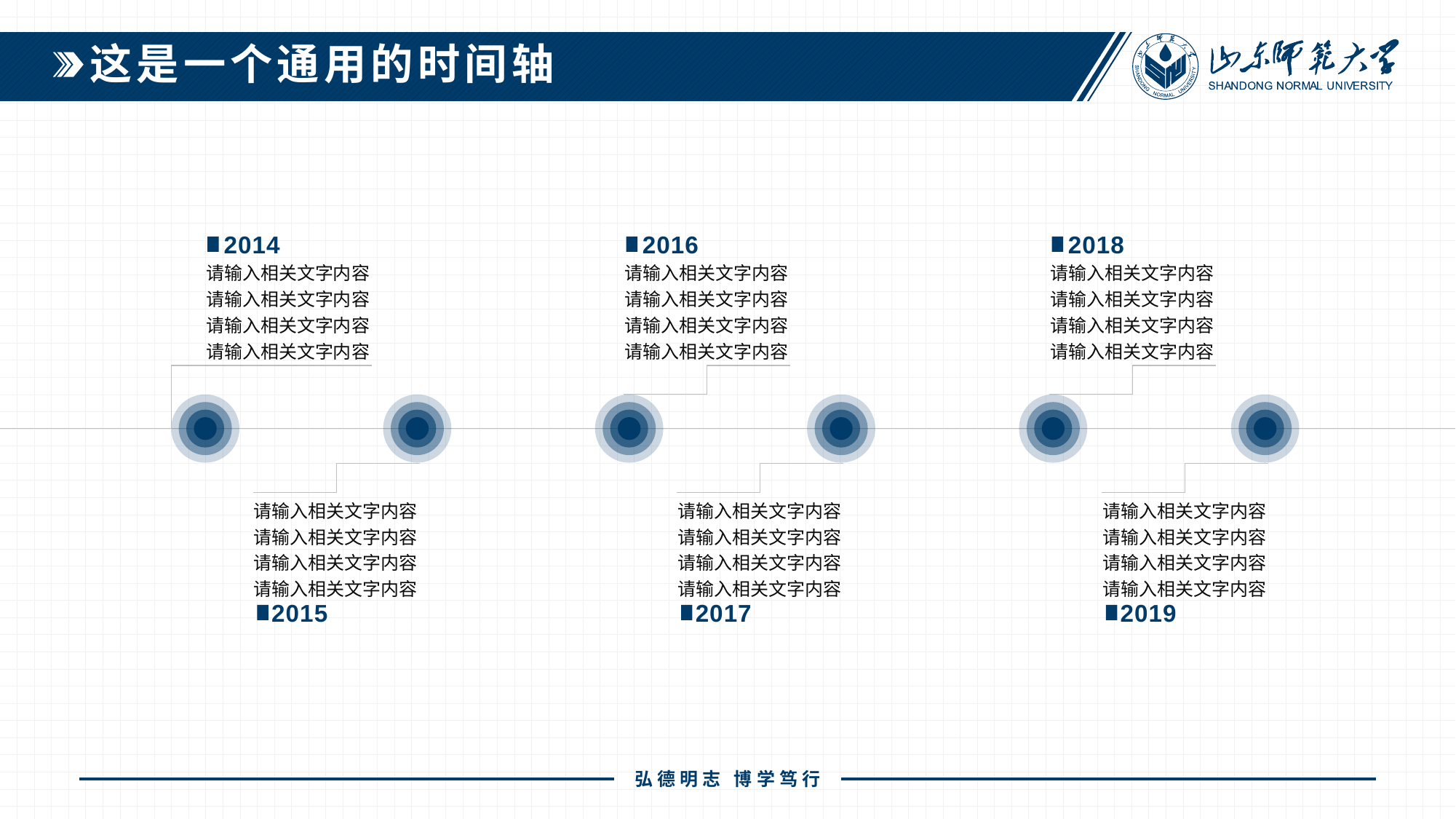

这是一个通用的时间轴

2014
2016
2018

请输入相关文字内容
请输入相关文字内容
请输入相关文字内容
请输入相关文字内容
请输入相关文字内容
请输入相关文字内容
请输入相关文字内容
请输入相关文字内容
请输入相关文字内容
请输入相关文字内容
请输入相关文字内容
请输入相关文字内容

请输入相关文字内容
请输入相关文字内容
请输入相关文字内容
请输入相关文字内容
请输入相关文字内容
请输入相关文字内容
请输入相关文字内容
请输入相关文字内容
请输入相关文字内容
请输入相关文字内容
请输入相关文字内容
请输入相关文字内容
2015
2017
2019